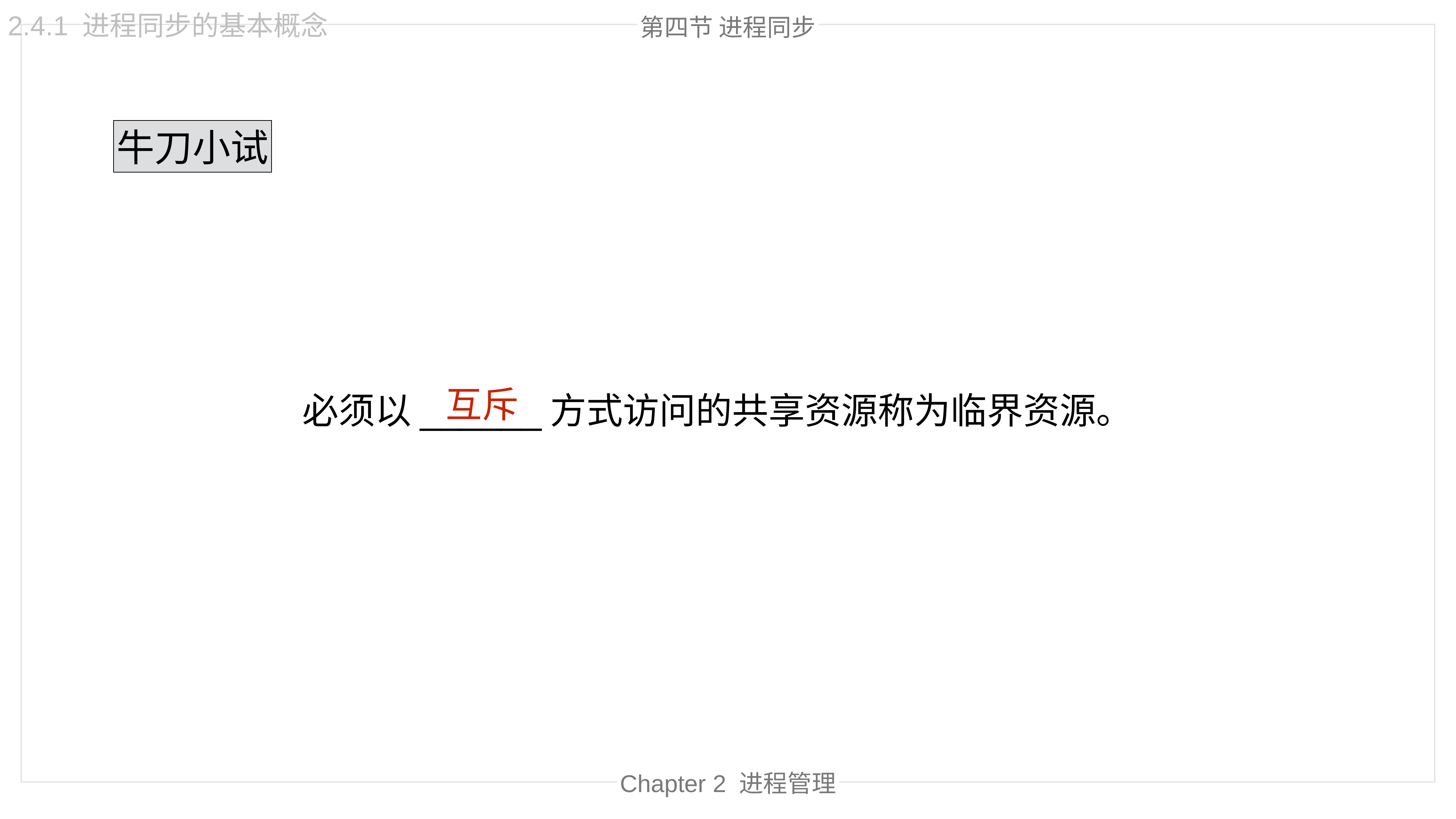

2.4.1 进程同步的基本概念
第四节 进程同步

牛刀小试
互斥
必须以______方式访问的共享资源称为临界资源。
Chapter 2 进程管理